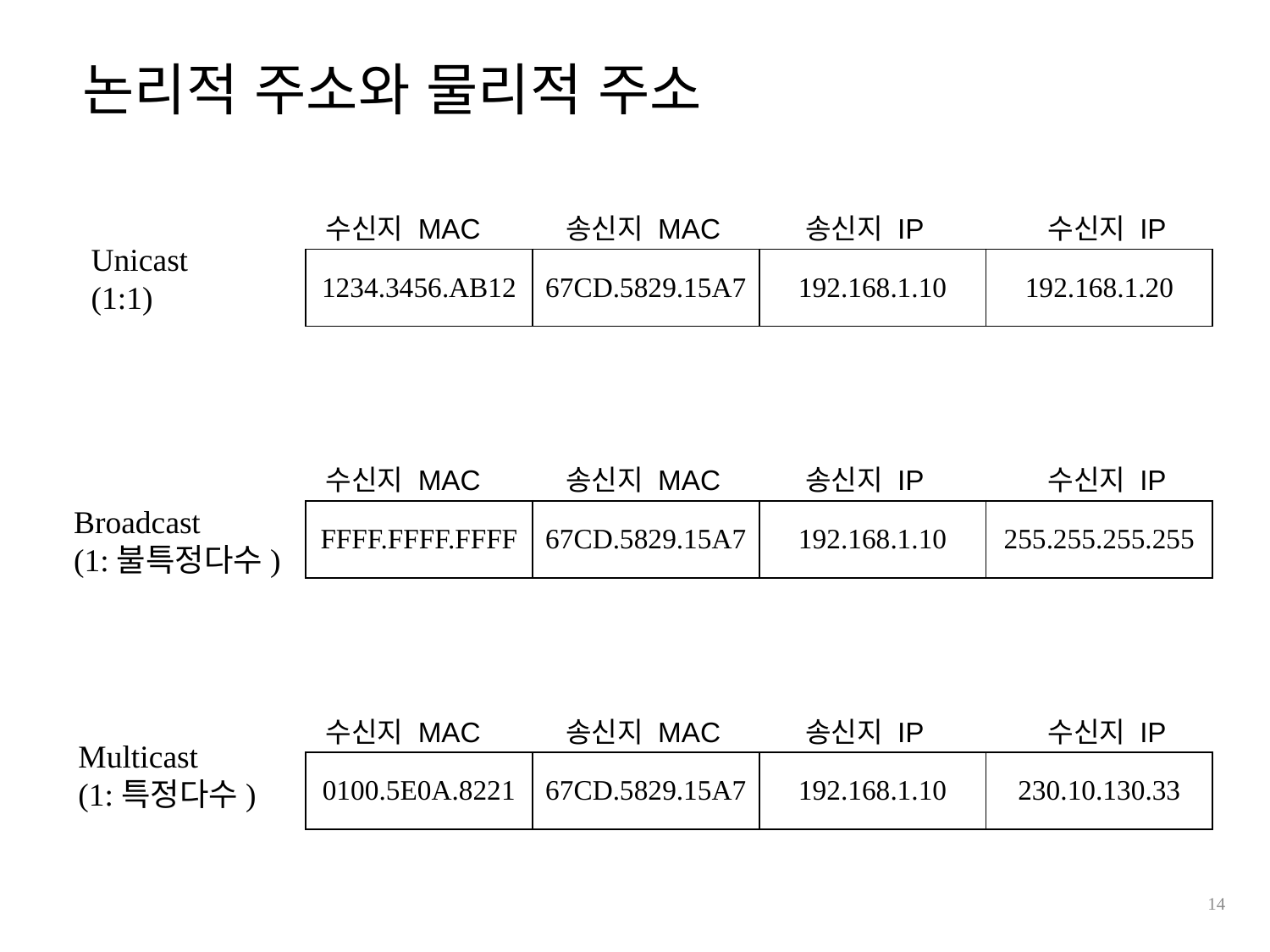

논리적 주소와 물리적 주소
수신지 MAC          송신지 MAC          송신지 IP               수신지 IP
Unicast
(1:1)
| 1234.3456.AB12 | 67CD.5829.15A7 | 192.168.1.10 | 192.168.1.20 |
| --- | --- | --- | --- |
수신지 MAC          송신지 MAC          송신지 IP               수신지 IP
Broadcast
(1:불특정다수)
| FFFF.FFFF.FFFF | 67CD.5829.15A7 | 192.168.1.10 | 255.255.255.255 |
| --- | --- | --- | --- |
수신지 MAC          송신지 MAC          송신지 IP               수신지 IP
Multicast
(1:특정다수)
| 0100.5E0A.8221 | 67CD.5829.15A7 | 192.168.1.10 | 230.10.130.33 |
| --- | --- | --- | --- |
14